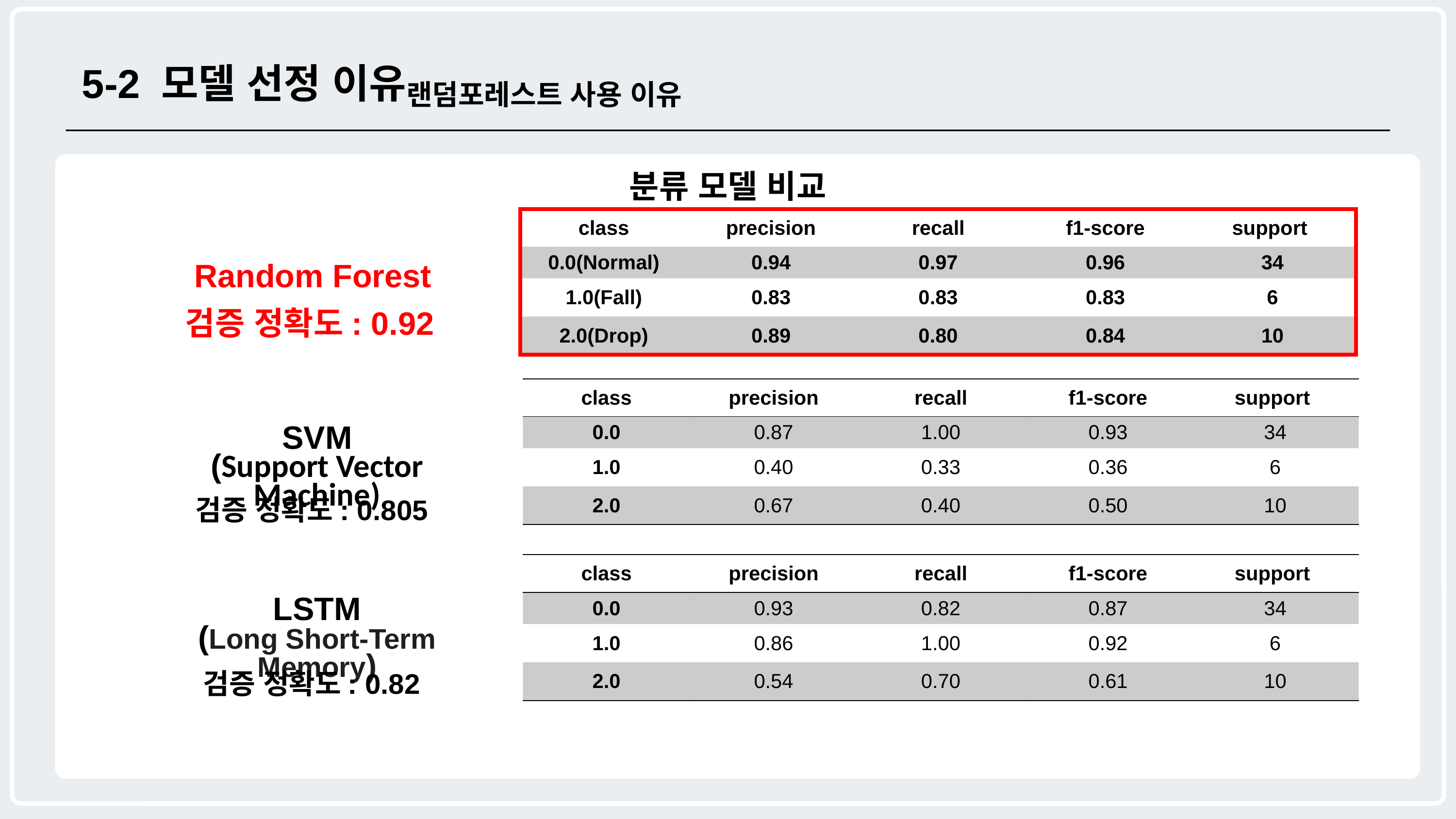

랜덤포레스트 사용 이유
5-2 모델 선정 이유

분류 모델 비교

| class | precision | recall | f1-score | support |
| --- | --- | --- | --- | --- |
| 0.0(Normal) | 0.94 | 0.97 | 0.96 | 34 |
| 1.0(Fall) | 0.83 | 0.83 | 0.83 | 6 |
| 2.0(Drop) | 0.89 | 0.80 | 0.84 | 10 |
Random Forest
검증 정확도: 0.92
| class | precision | recall | f1-score | support |
| --- | --- | --- | --- | --- |
| 0.0 | 0.87 | 1.00 | 0.93 | 34 |
| 1.0 | 0.40 | 0.33 | 0.36 | 6 |
| 2.0 | 0.67 | 0.40 | 0.50 | 10 |
SVM
(Support Vector Machine)
검증 정확도: 0.805
| class | precision | recall | f1-score | support |
| --- | --- | --- | --- | --- |
| 0.0 | 0.93 | 0.82 | 0.87 | 34 |
| 1.0 | 0.86 | 1.00 | 0.92 | 6 |
| 2.0 | 0.54 | 0.70 | 0.61 | 10 |
LSTM
(Long Short-Term Memory)
검증 정확도: 0.82